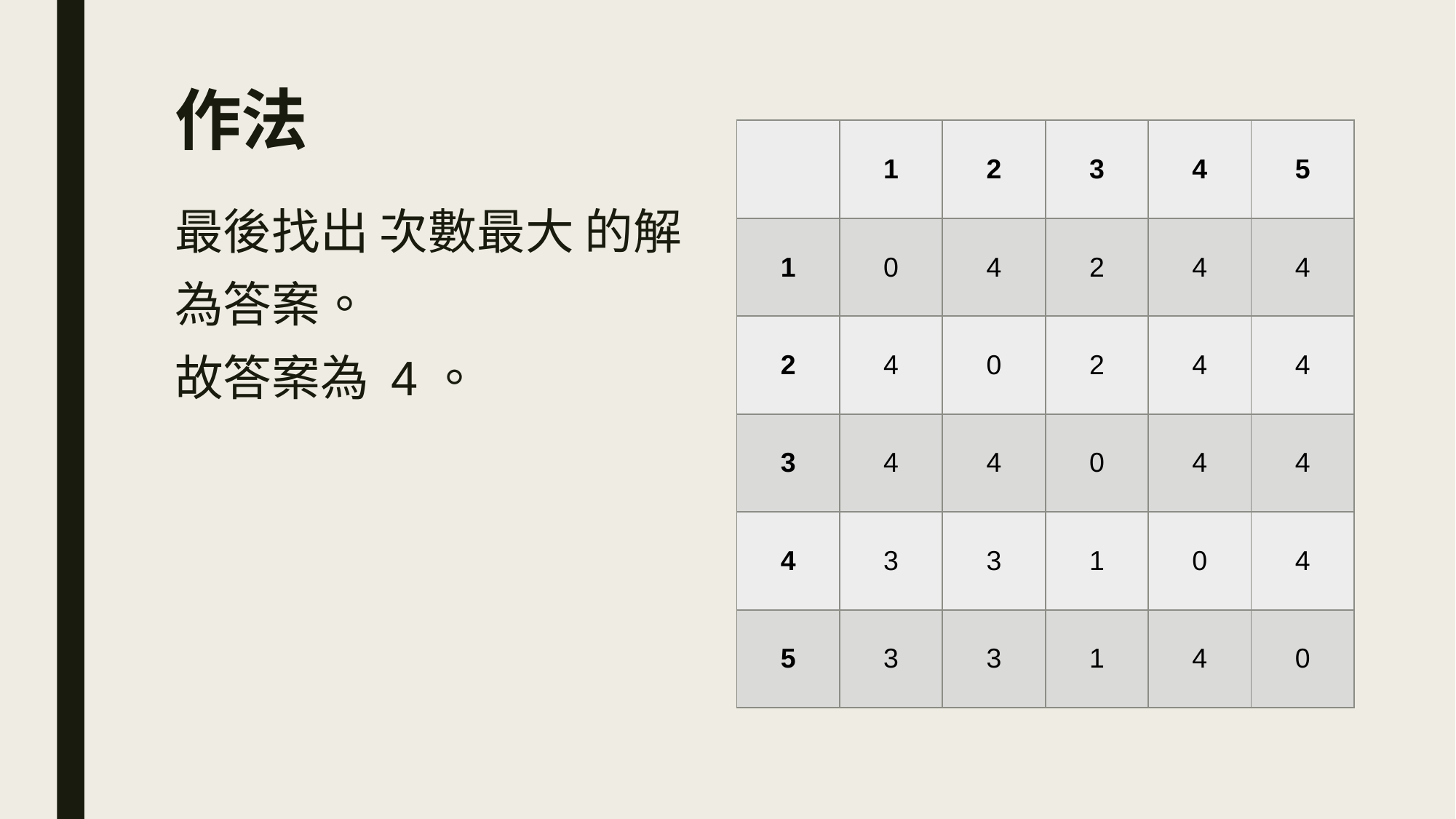

# 作法
|  | 1 | 2 | 3 | 4 | 5 |
| --- | --- | --- | --- | --- | --- |
| 1 | 0 | 4 | 2 | 4 | 4 |
| 2 | 4 | 0 | 2 | 4 | 4 |
| 3 | 4 | 4 | 0 | 4 | 4 |
| 4 | 3 | 3 | 1 | 0 | 4 |
| 5 | 3 | 3 | 1 | 4 | 0 |
最後找出 次數最大 的解
為答案。
故答案為 4。